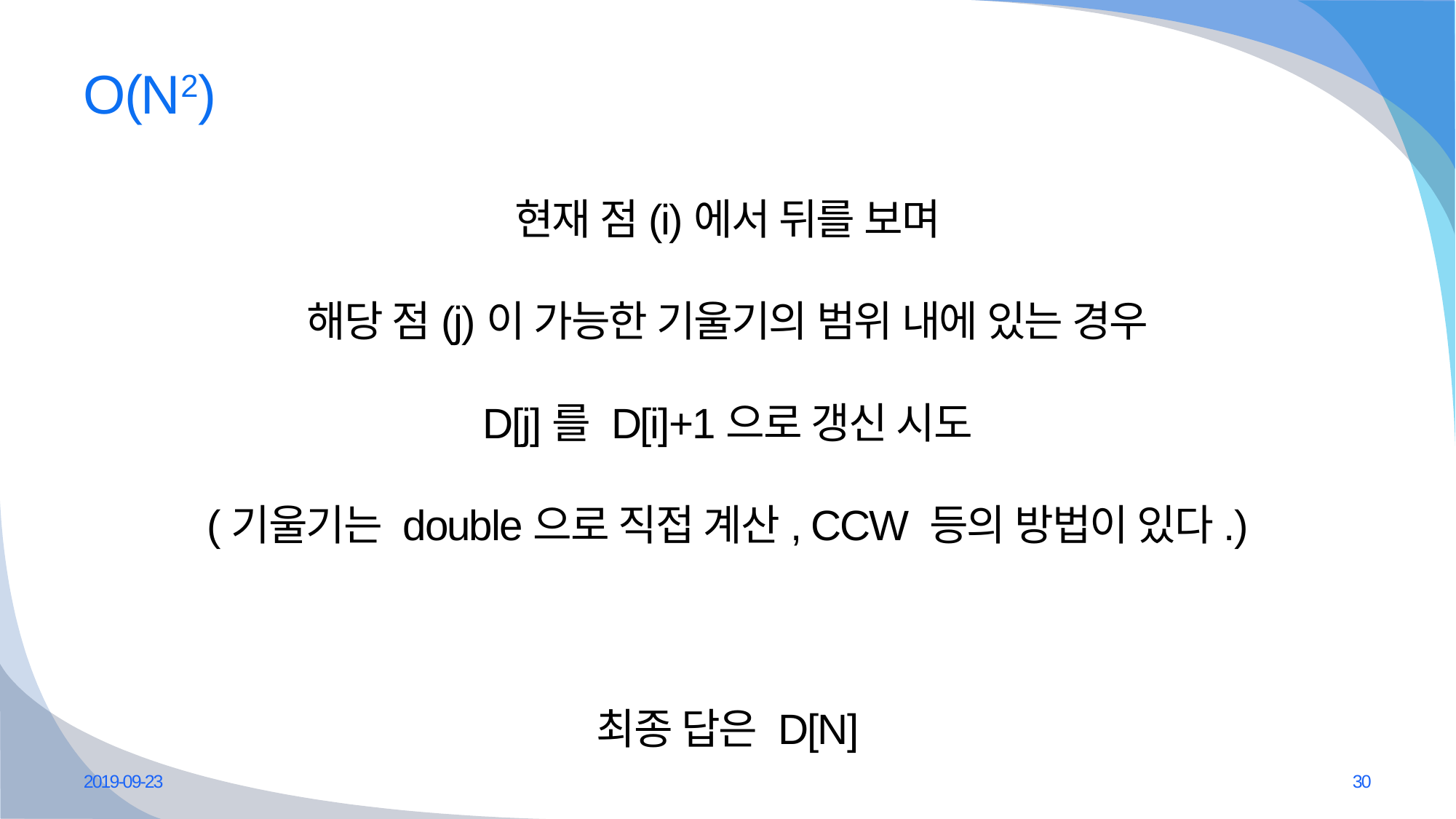

# O(N2)

현재 점(i)에서 뒤를 보며
해당 점(j)이 가능한 기울기의 범위 내에 있는 경우
D[j]를 D[i]+1으로 갱신 시도
(기울기는 double으로 직접 계산, CCW 등의 방법이 있다.)

최종 답은 D[N]
2019-09-23
30